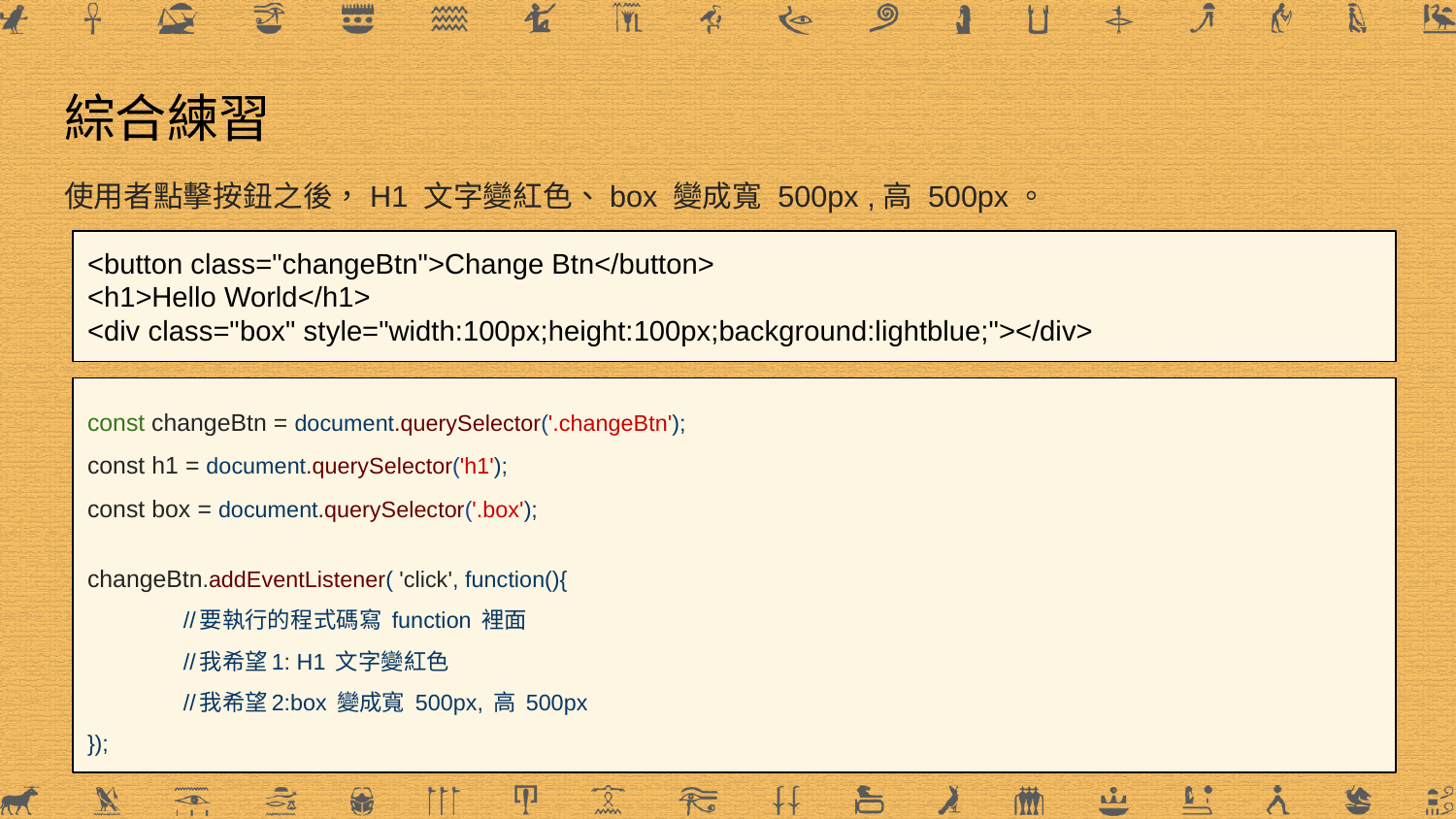

# 綜合練習
使用者點擊按鈕之後，H1 文字變紅色、box 變成寬 500px ,高 500px。
<button class="changeBtn">Change Btn</button>
<h1>Hello World</h1>
<div class="box" style="width:100px;height:100px;background:lightblue;"></div>
const changeBtn = document.querySelector('.changeBtn');
const h1 = document.querySelector('h1');
const box = document.querySelector('.box');
changeBtn.addEventListener( 'click', function(){
	//要執行的程式碼寫 function 裡面
	//我希望1: H1 文字變紅色
	//我希望2:box 變成寬 500px, 高 500px
});